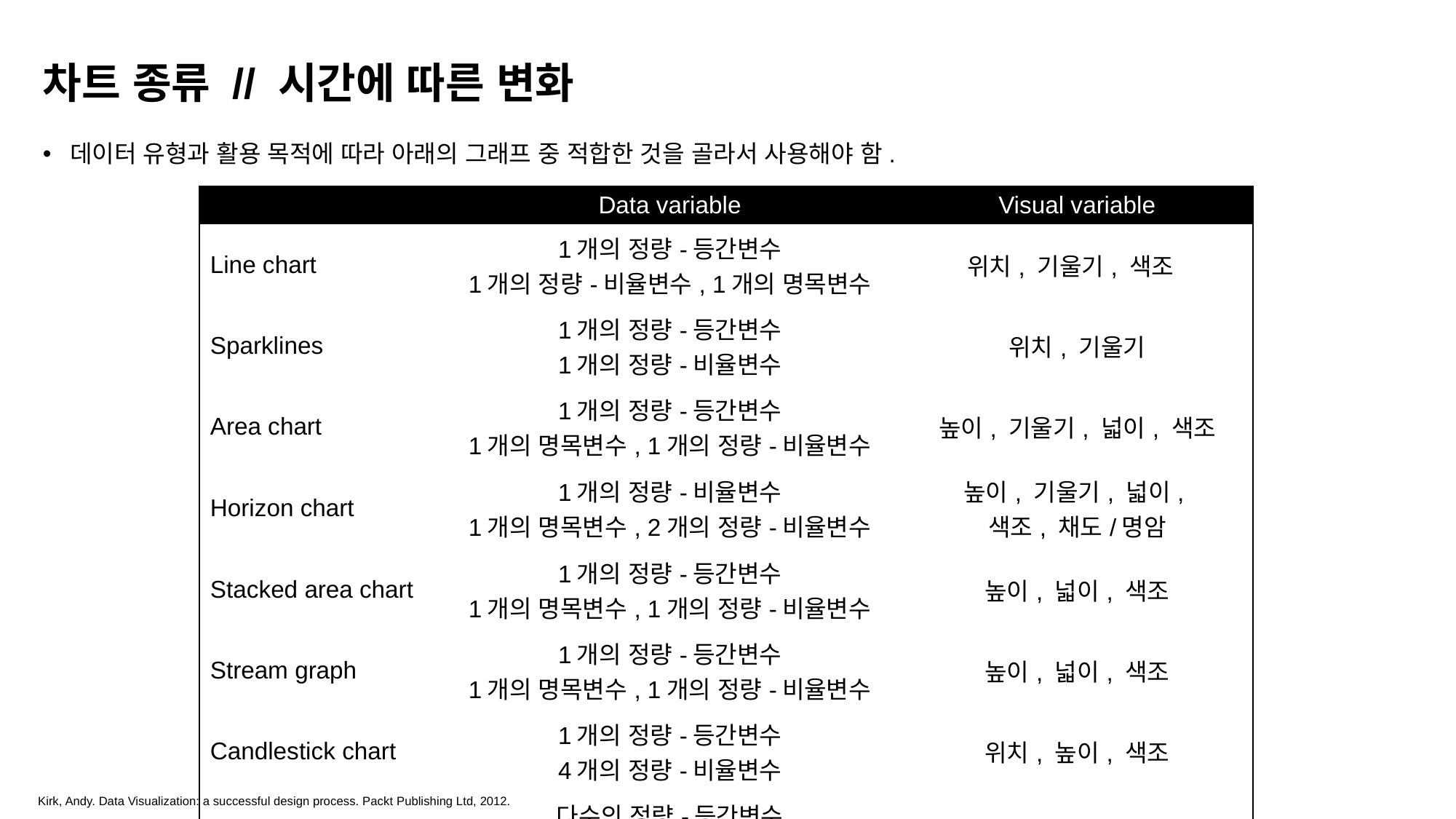

# 차트 종류 // 시간에 따른 변화
데이터 유형과 활용 목적에 따라 아래의 그래프 중 적합한 것을 골라서 사용해야 함.

|  | Data variable | Visual variable |
| --- | --- | --- |
| Line chart | 1개의 정량-등간변수 1개의 정량-비율변수, 1개의 명목변수 | 위치, 기울기, 색조 |
| Sparklines | 1개의 정량-등간변수 1개의 정량-비율변수 | 위치, 기울기 |
| Area chart | 1개의 정량-등간변수 1개의 명목변수, 1개의 정량-비율변수 | 높이, 기울기, 넓이, 색조 |
| Horizon chart | 1개의 정량-비율변수 1개의 명목변수, 2개의 정량-비율변수 | 높이, 기울기, 넓이, 색조, 채도/명암 |
| Stacked area chart | 1개의 정량-등간변수 1개의 명목변수, 1개의 정량-비율변수 | 높이, 넓이, 색조 |
| Stream graph | 1개의 정량-등간변수 1개의 명목변수, 1개의 정량-비율변수 | 높이, 넓이, 색조 |
| Candlestick chart | 1개의 정량-등간변수 4개의 정량-비율변수 | 위치, 높이, 색조 |
| Flow map | 다수의 정량-등간변수 1개의 명목변수, 4개의 정량-비율변수 | 위치, 높이/너비, 색조 |
Kirk, Andy. Data Visualization: a successful design process. Packt Publishing Ltd, 2012.